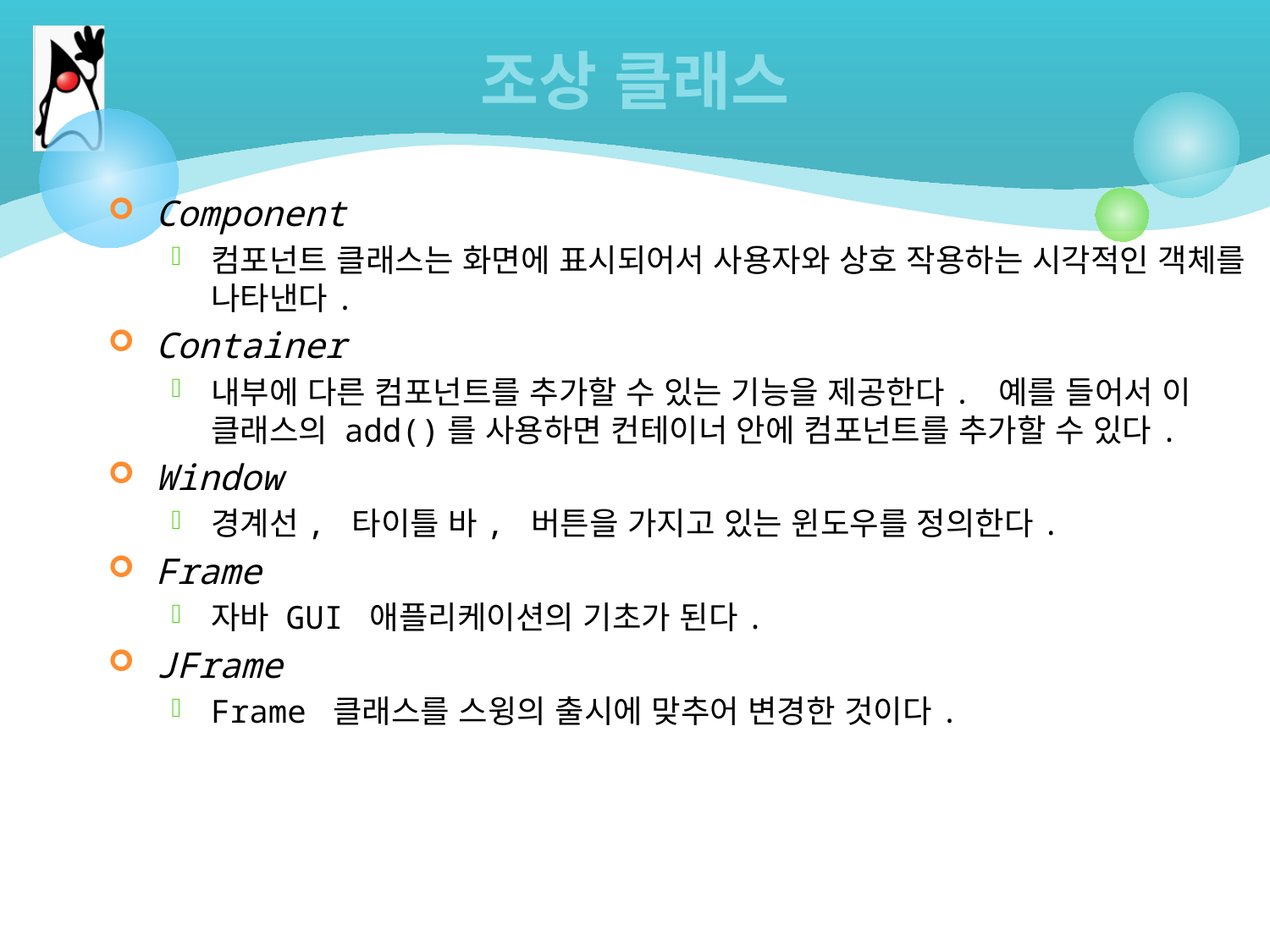

# 조상 클래스
Component
컴포넌트 클래스는 화면에 표시되어서 사용자와 상호 작용하는 시각적인 객체를 나타낸다.
Container
내부에 다른 컴포넌트를 추가할 수 있는 기능을 제공한다. 예를 들어서 이 클래스의 add()를 사용하면 컨테이너 안에 컴포넌트를 추가할 수 있다.
Window
경계선, 타이틀 바, 버튼을 가지고 있는 윈도우를 정의한다.
Frame
자바 GUI 애플리케이션의 기초가 된다.
JFrame
Frame 클래스를 스윙의 출시에 맞추어 변경한 것이다.